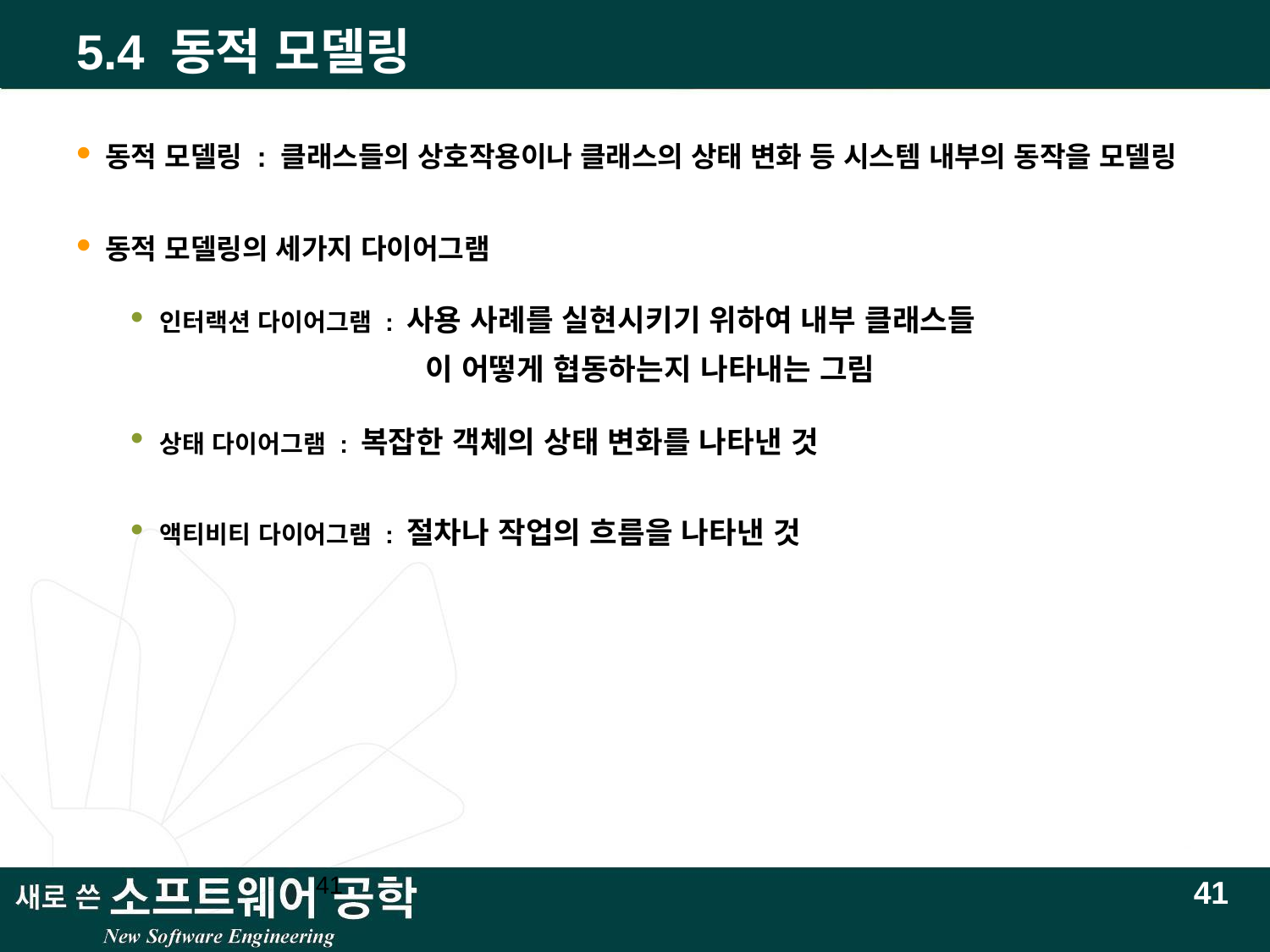

# 5.4 동적 모델링
동적 모델링 : 클래스들의 상호작용이나 클래스의 상태 변화 등 시스템 내부의 동작을 모델링

동적 모델링의 세가지 다이어그램

인터랙션 다이어그램 : 사용 사례를 실현시키기 위하여 내부 클래스들
                                  이 어떻게 협동하는지 나타내는 그림

상태 다이어그램 : 복잡한 객체의 상태 변화를 나타낸 것

액티비티 다이어그램 : 절차나 작업의 흐름을 나타낸 것

41